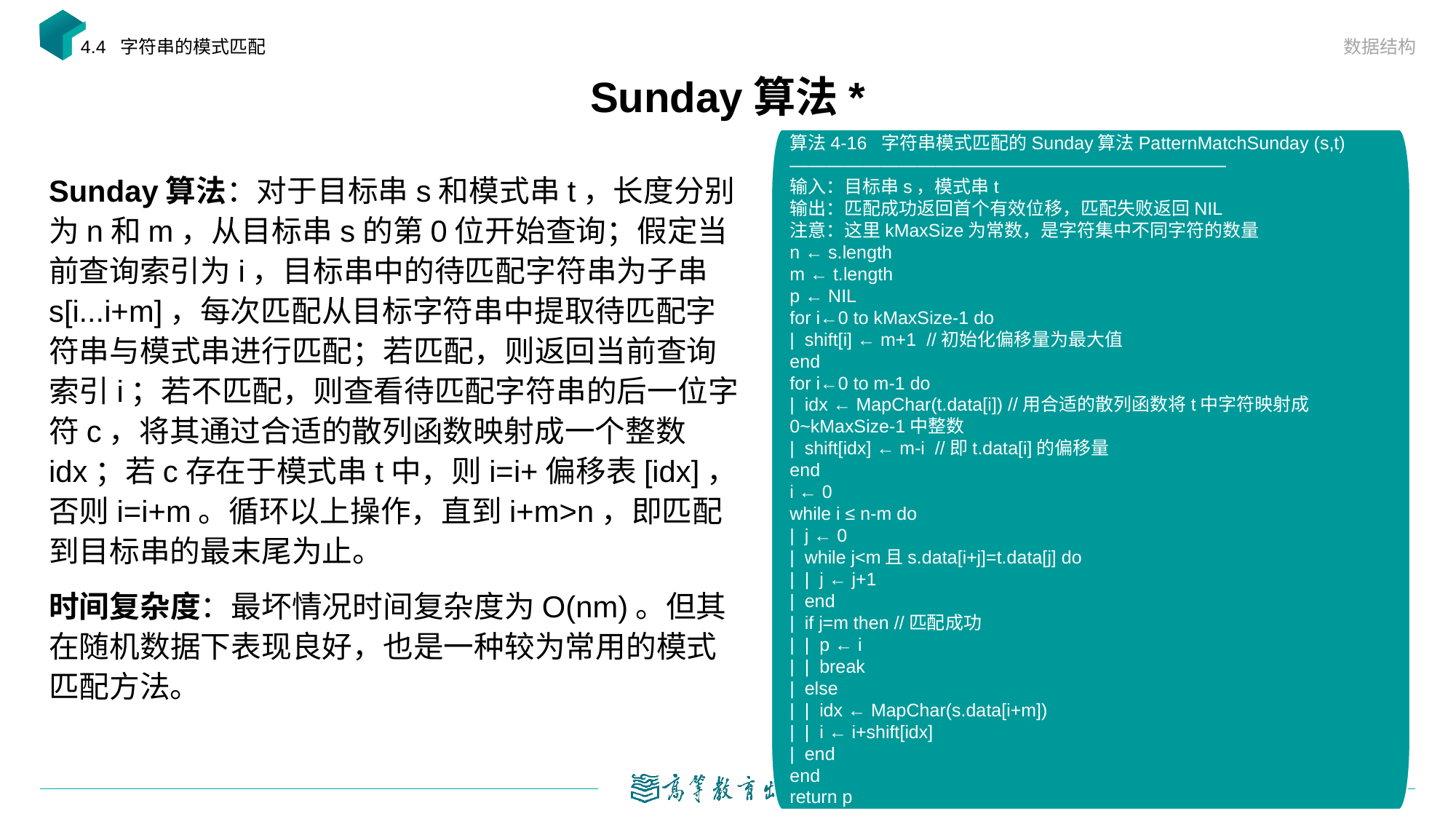

数据结构
4.4  字符串的模式匹配
# Sunday算法*
算法4-16  字符串模式匹配的Sunday算法PatternMatchSunday (s,t)
————————————————————————
输入：目标串s，模式串t
输出：匹配成功返回首个有效位移，匹配失败返回NIL
注意：这里kMaxSize为常数，是字符集中不同字符的数量
n ← s.length
m ← t.length
p ← NIL
for i←0 to kMaxSize-1 do
|  shift[i] ← m+1  //初始化偏移量为最大值
end
for i←0 to m-1 do
|  idx ← MapChar(t.data[i]) //用合适的散列函数将t中字符映射成0~kMaxSize-1中整数
|  shift[idx] ← m-i  //即t.data[i]的偏移量
end
i ← 0
while i ≤ n-m do
|  j ← 0
|  while j<m且s.data[i+j]=t.data[j] do
|  |  j ← j+1
|  end
|  if j=m then //匹配成功
|  |  p ← i
|  |  break
|  else
|  |  idx ← MapChar(s.data[i+m])
|  |  i ← i+shift[idx]
|  end
end
return p
Sunday算法：对于目标串s和模式串t，长度分别为n和m，从目标串s的第0位开始查询；假定当前查询索引为i，目标串中的待匹配字符串为子串s[i...i+m]，每次匹配从目标字符串中提取待匹配字符串与模式串进行匹配；若匹配，则返回当前查询索引i；若不匹配，则查看待匹配字符串的后一位字符c，将其通过合适的散列函数映射成一个整数idx；若c存在于模式串t中，则i=i+偏移表[idx]，否则i=i+m。循环以上操作，直到i+m>n，即匹配到目标串的最末尾为止。
时间复杂度：最坏情况时间复杂度为O(nm)。但其在随机数据下表现良好，也是一种较为常用的模式匹配方法。